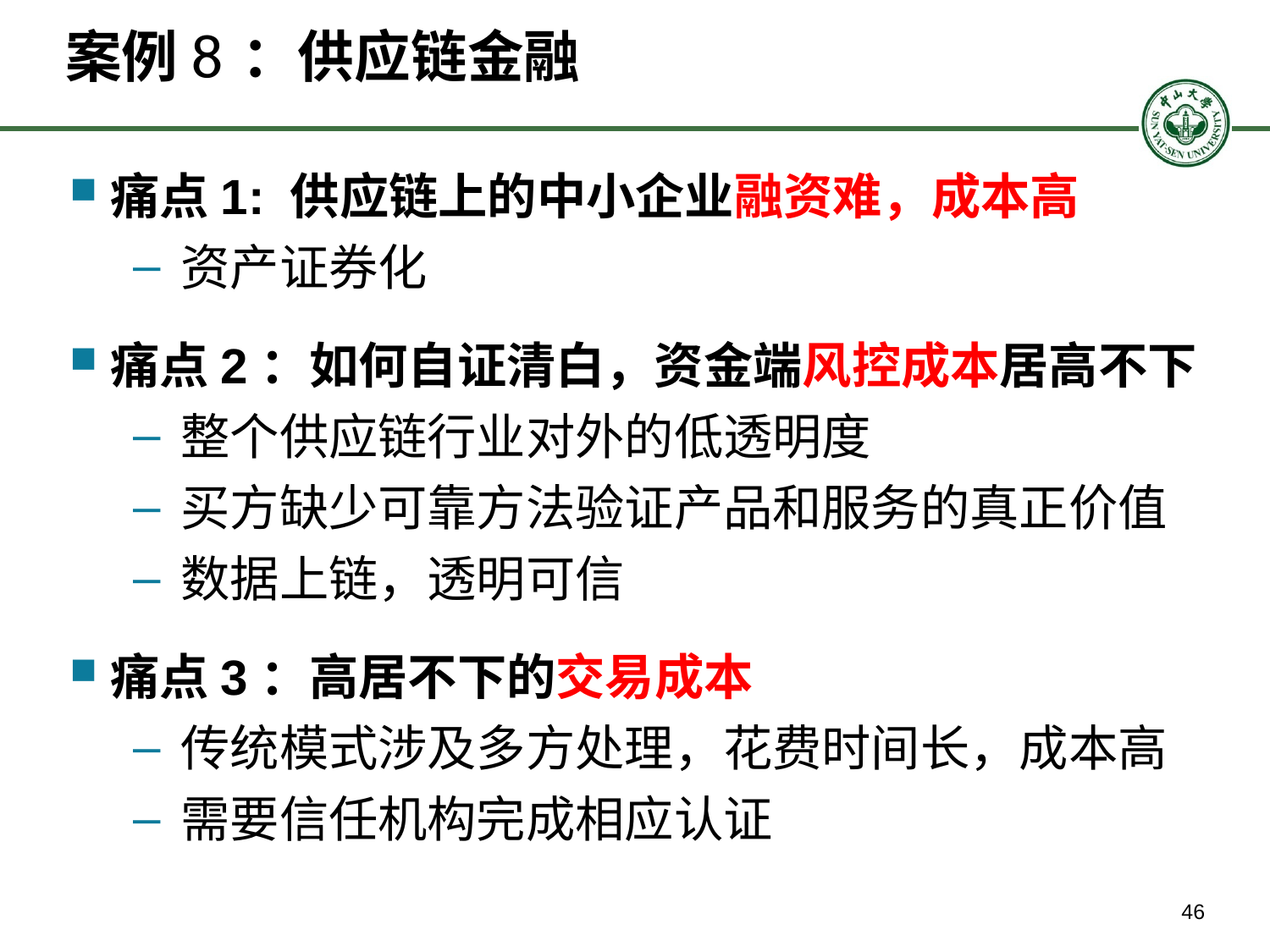

# 案例8：供应链金融
痛点1: 供应链上的中小企业融资难，成本高
资产证券化
痛点2：如何自证清白，资金端风控成本居高不下
整个供应链行业对外的低透明度
买方缺少可靠方法验证产品和服务的真正价值
数据上链，透明可信
痛点3：高居不下的交易成本
传统模式涉及多方处理，花费时间长，成本高
需要信任机构完成相应认证